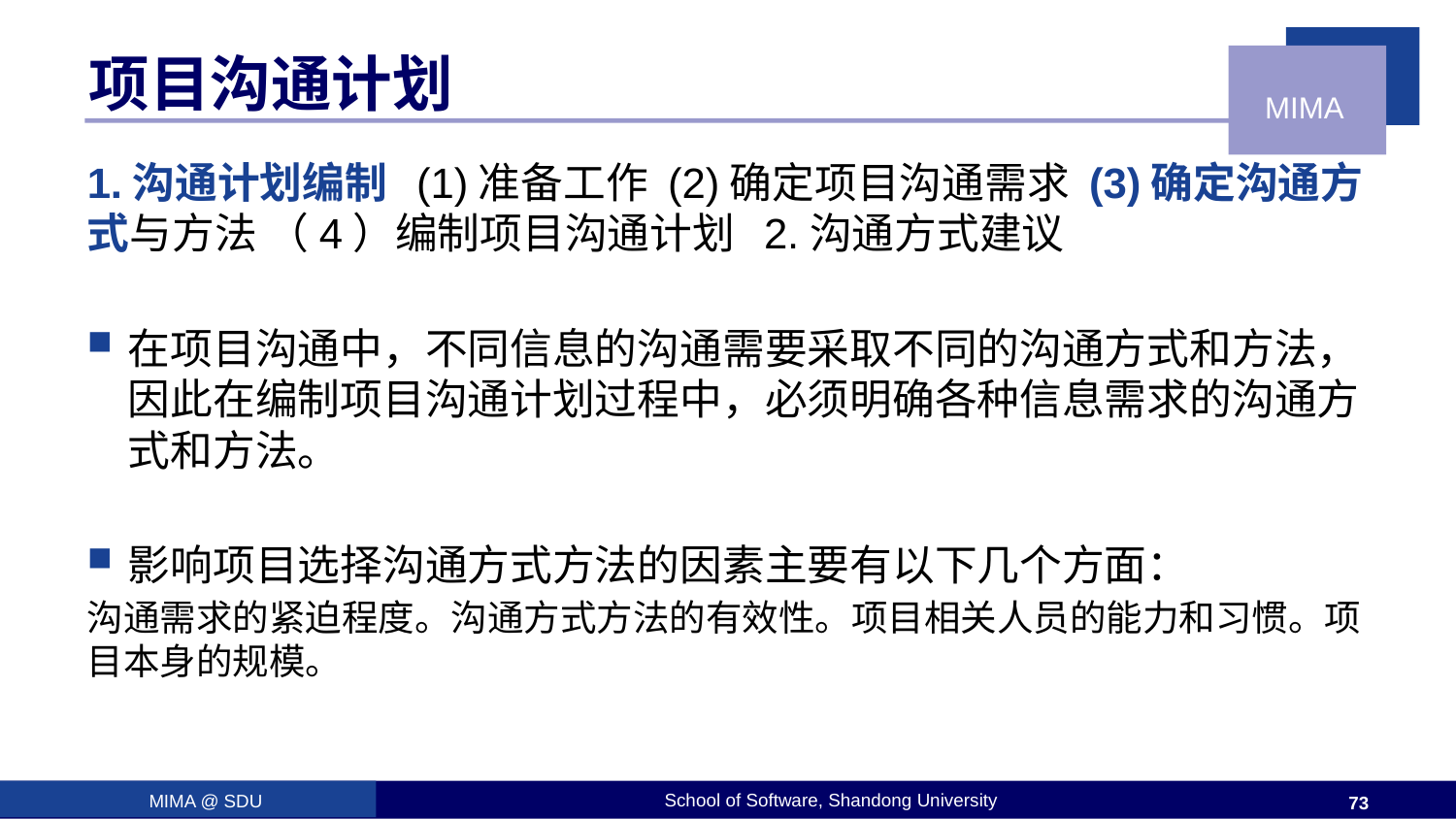

# 项目沟通计划
1.沟通计划编制  (1)准备工作 (2)确定项目沟通需求 (3)确定沟通方式与方法 （4）编制项目沟通计划  2.沟通方式建议

在项目沟通中，不同信息的沟通需要采取不同的沟通方式和方法，因此在编制项目沟通计划过程中，必须明确各种信息需求的沟通方式和方法。

影响项目选择沟通方式方法的因素主要有以下几个方面：
沟通需求的紧迫程度。沟通方式方法的有效性。项目相关人员的能力和习惯。项目本身的规模。